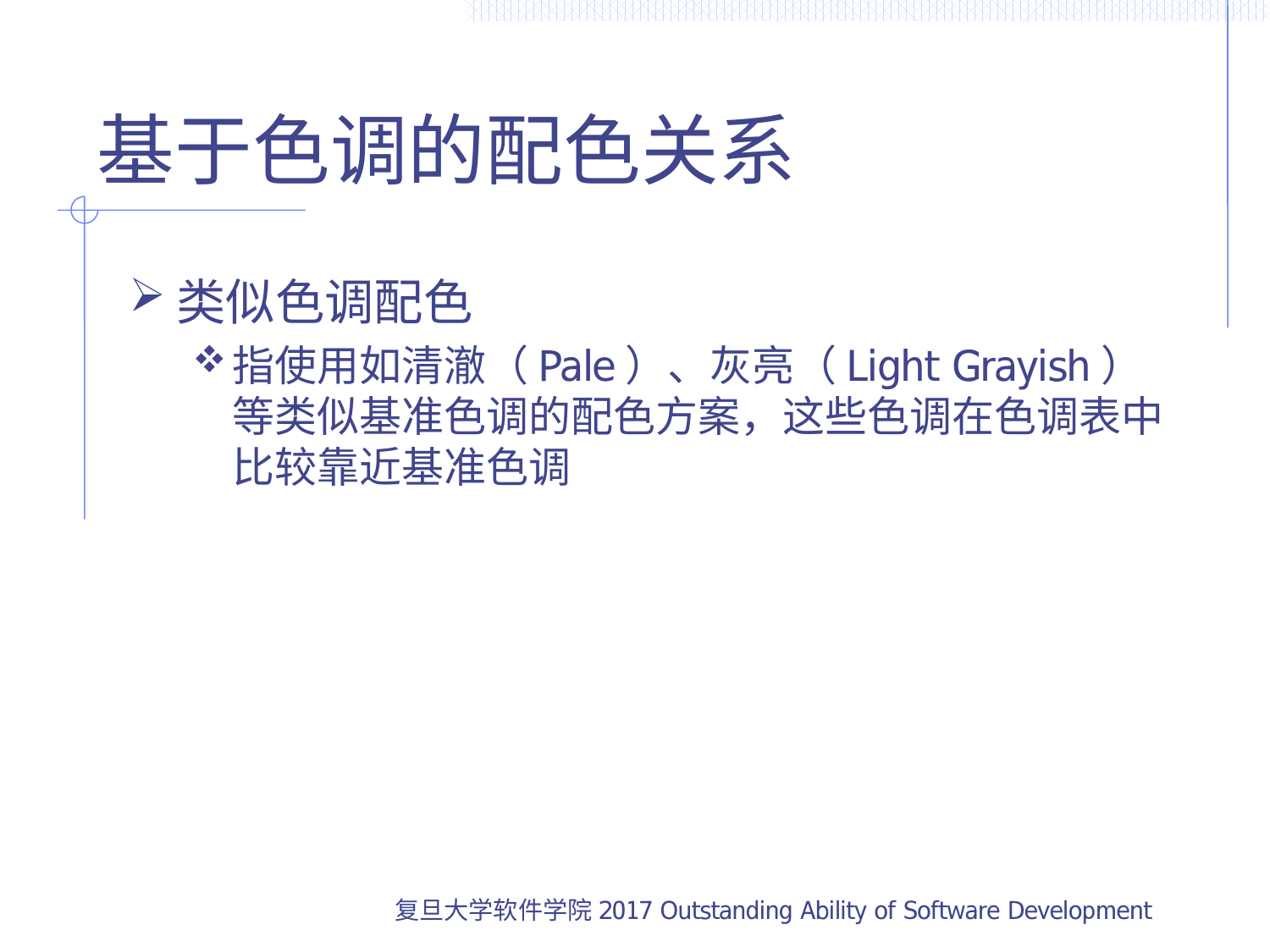

# 基于色调的配色关系
类似色调配色
指使用如清澈（Pale）、灰亮（Light Grayish）等类似基准色调的配色方案，这些色调在色调表中比较靠近基准色调